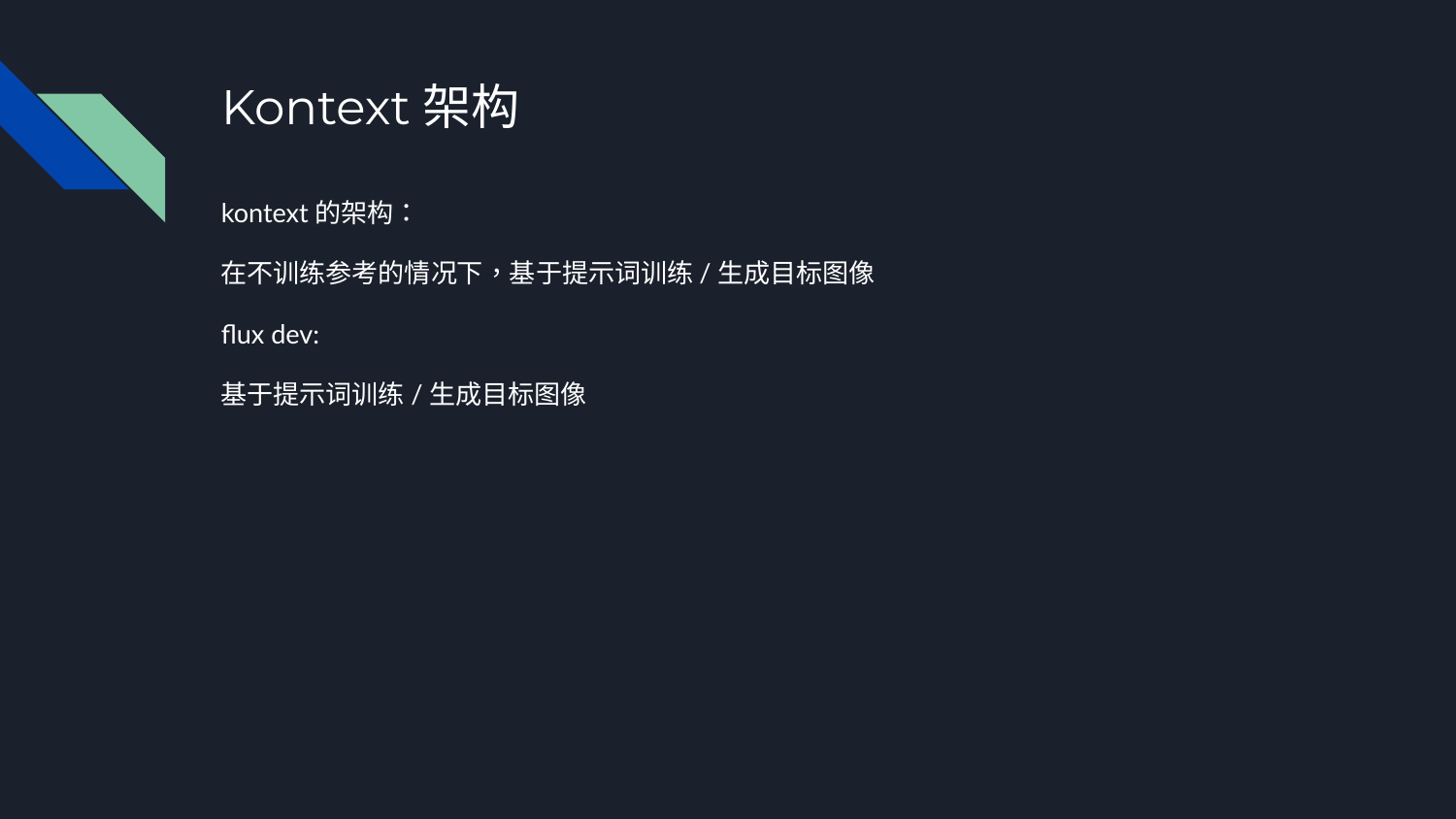

# Kontext架构
kontext的架构：
在不训练参考的情况下，基于提示词训练/生成目标图像
flux dev:
基于提示词训练/生成目标图像